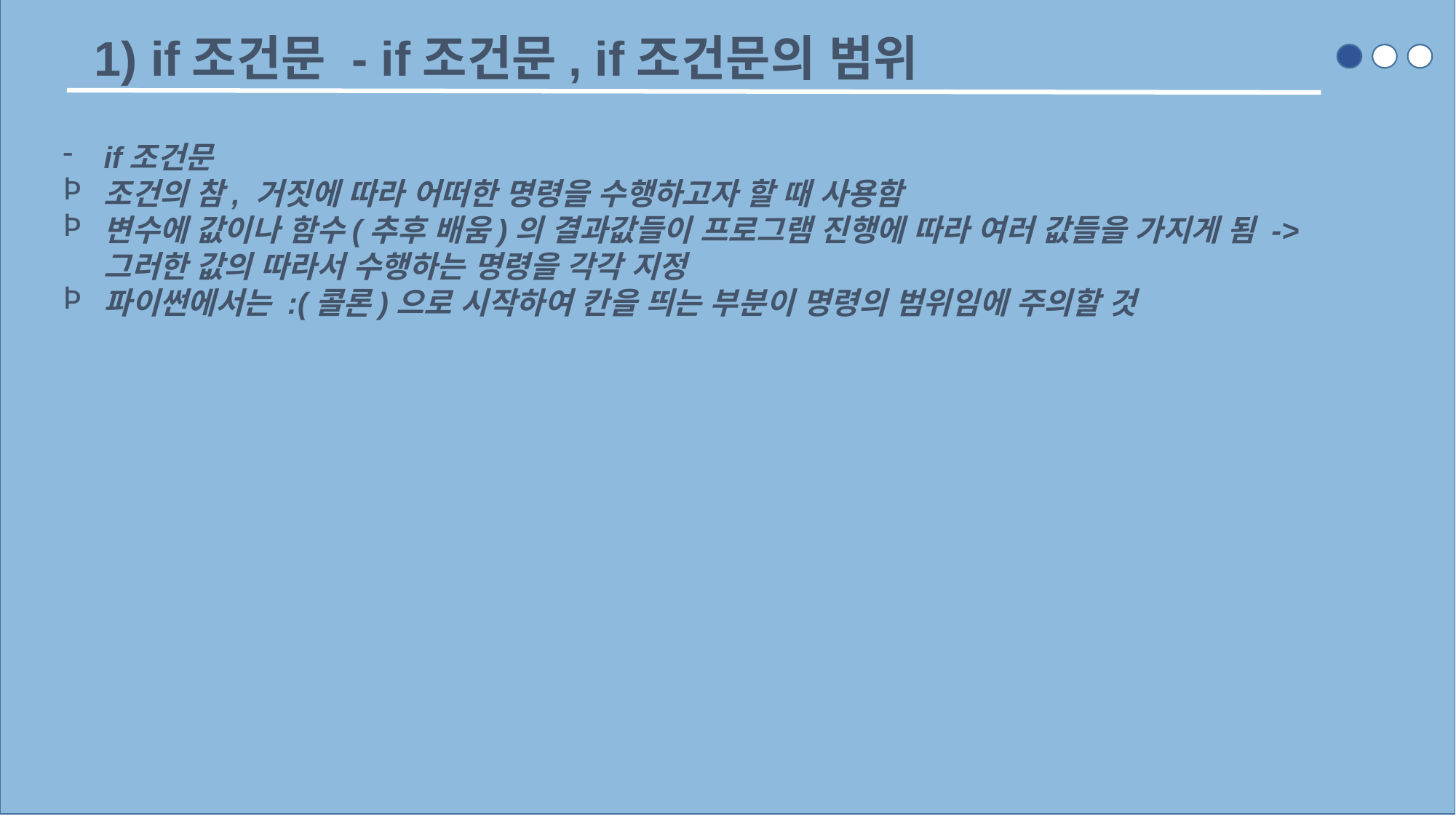

1) if조건문 - if조건문, if조건문의 범위

if조건문
조건의 참, 거짓에 따라 어떠한 명령을 수행하고자 할 때 사용함
변수에 값이나 함수(추후 배움)의 결과값들이 프로그램 진행에 따라 여러 값들을 가지게 됨 -> 그러한 값의 따라서 수행하는 명령을 각각 지정
파이썬에서는 :(콜론)으로 시작하여 칸을 띄는 부분이 명령의 범위임에 주의할 것